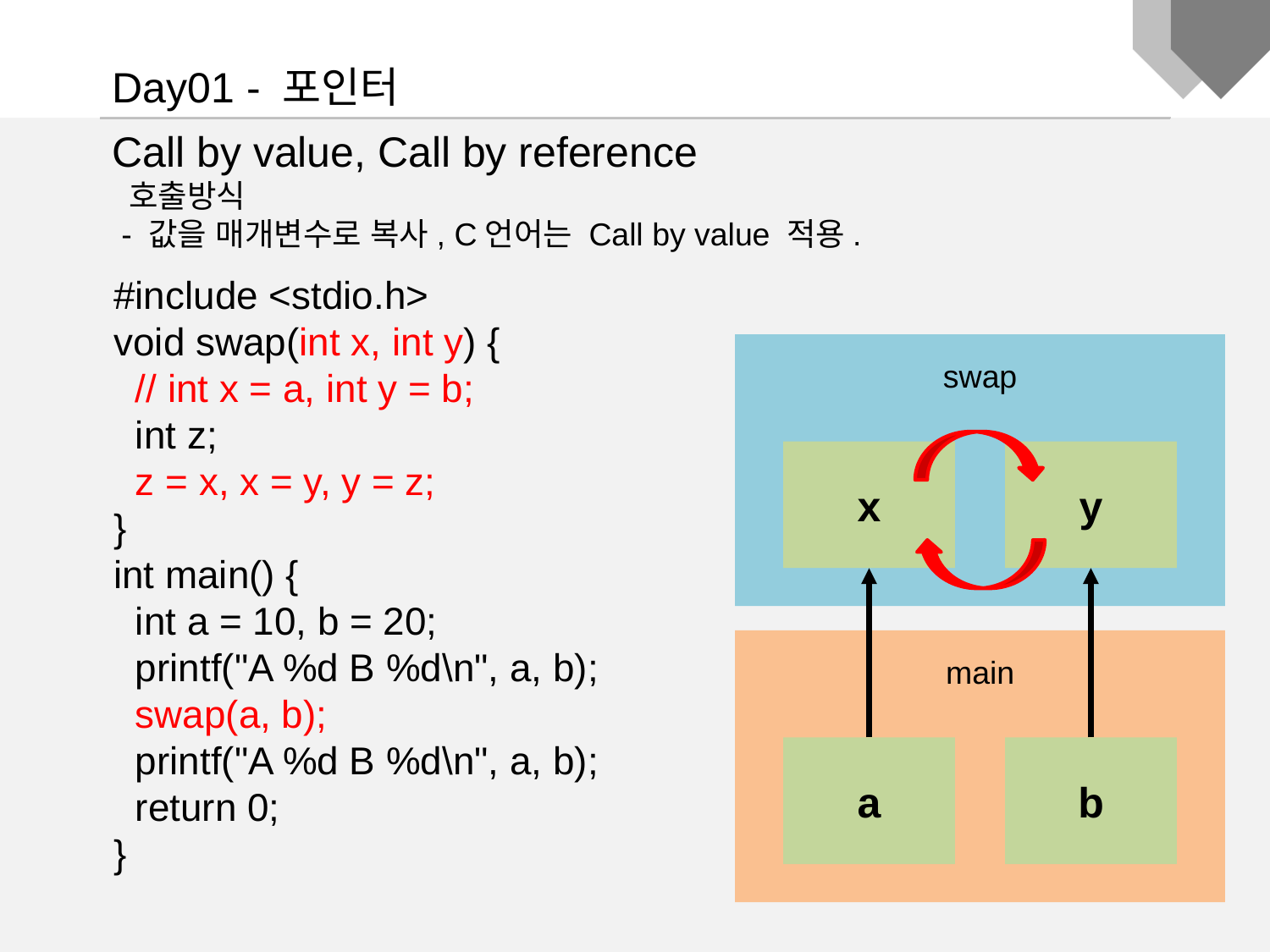

Day01 - 포인터
Call by value, Call by reference
 호출방식
 - 값을 매개변수로 복사, C언어는 Call by value 적용.
#include <stdio.h>
void swap(int x, int y) {
  // int x = a, int y = b;
  int z;
  z = x, x = y, y = z;
}
int main() {
  int a = 10, b = 20;
  printf("A %d B %d\n", a, b);
  swap(a, b);
  printf("A %d B %d\n", a, b);
  return 0;
}
swap

x
y

main

a
b